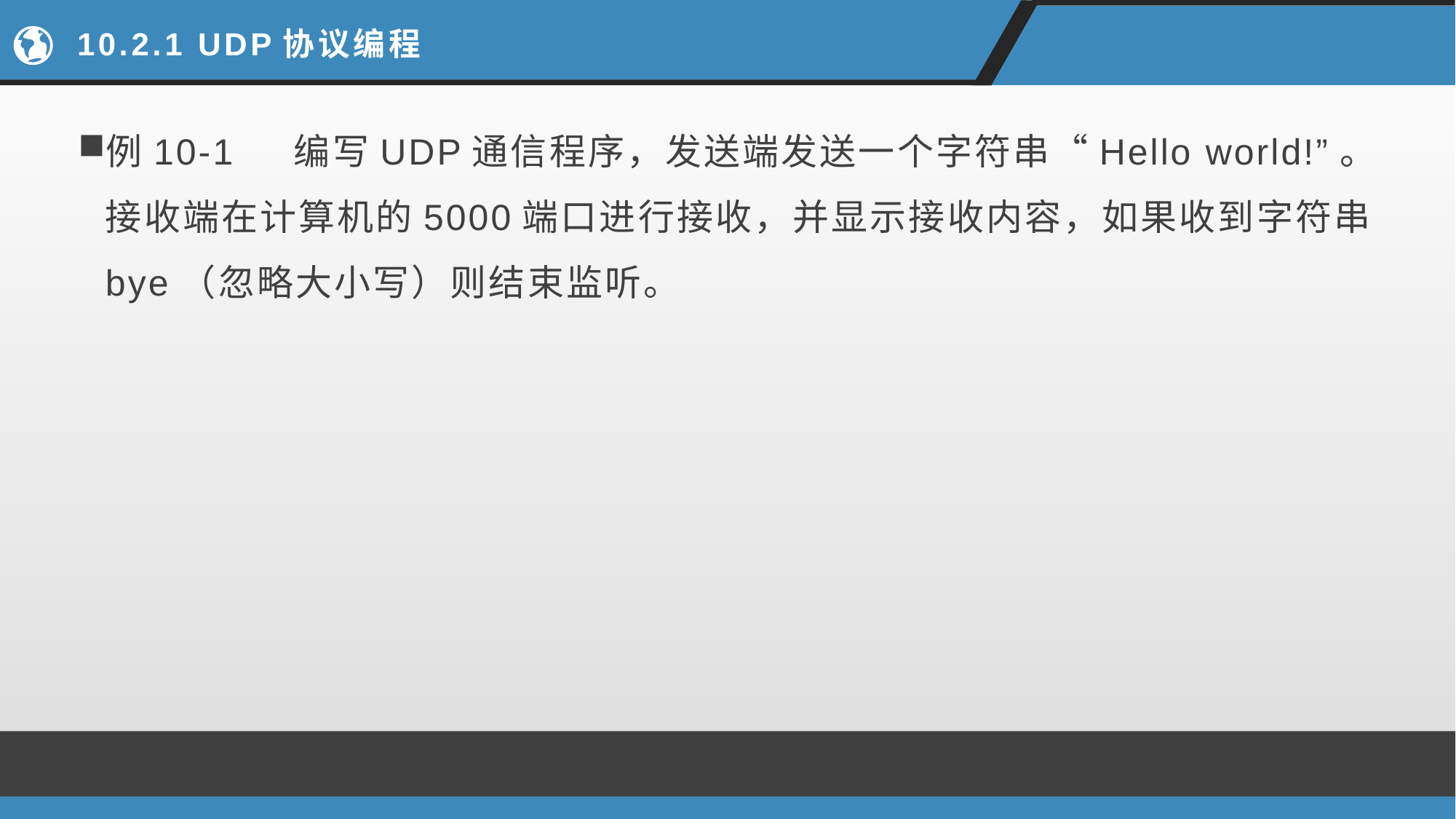

# 10.2.1 UDP协议编程

例10-1    编写UDP通信程序，发送端发送一个字符串“Hello world!”。接收端在计算机的5000端口进行接收，并显示接收内容，如果收到字符串bye（忽略大小写）则结束监听。